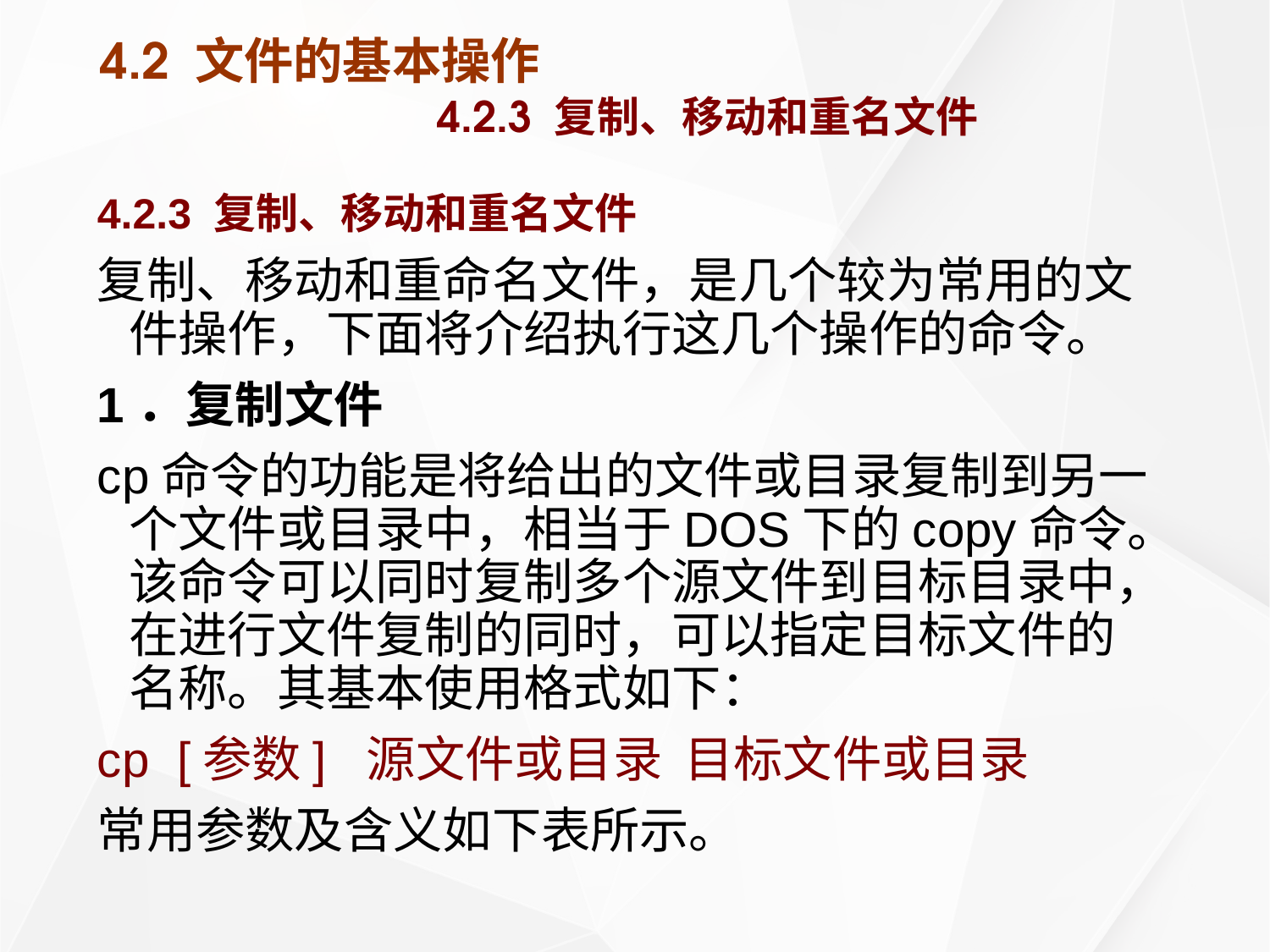

# 4.2 文件的基本操作 4.2.3 复制、移动和重名文件
4.2.3 复制、移动和重名文件
复制、移动和重命名文件，是几个较为常用的文件操作，下面将介绍执行这几个操作的命令。
1．复制文件
cp命令的功能是将给出的文件或目录复制到另一个文件或目录中，相当于DOS下的copy命令。该命令可以同时复制多个源文件到目标目录中，在进行文件复制的同时，可以指定目标文件的名称。其基本使用格式如下：
cp  [参数]  源文件或目录  目标文件或目录
常用参数及含义如下表所示。